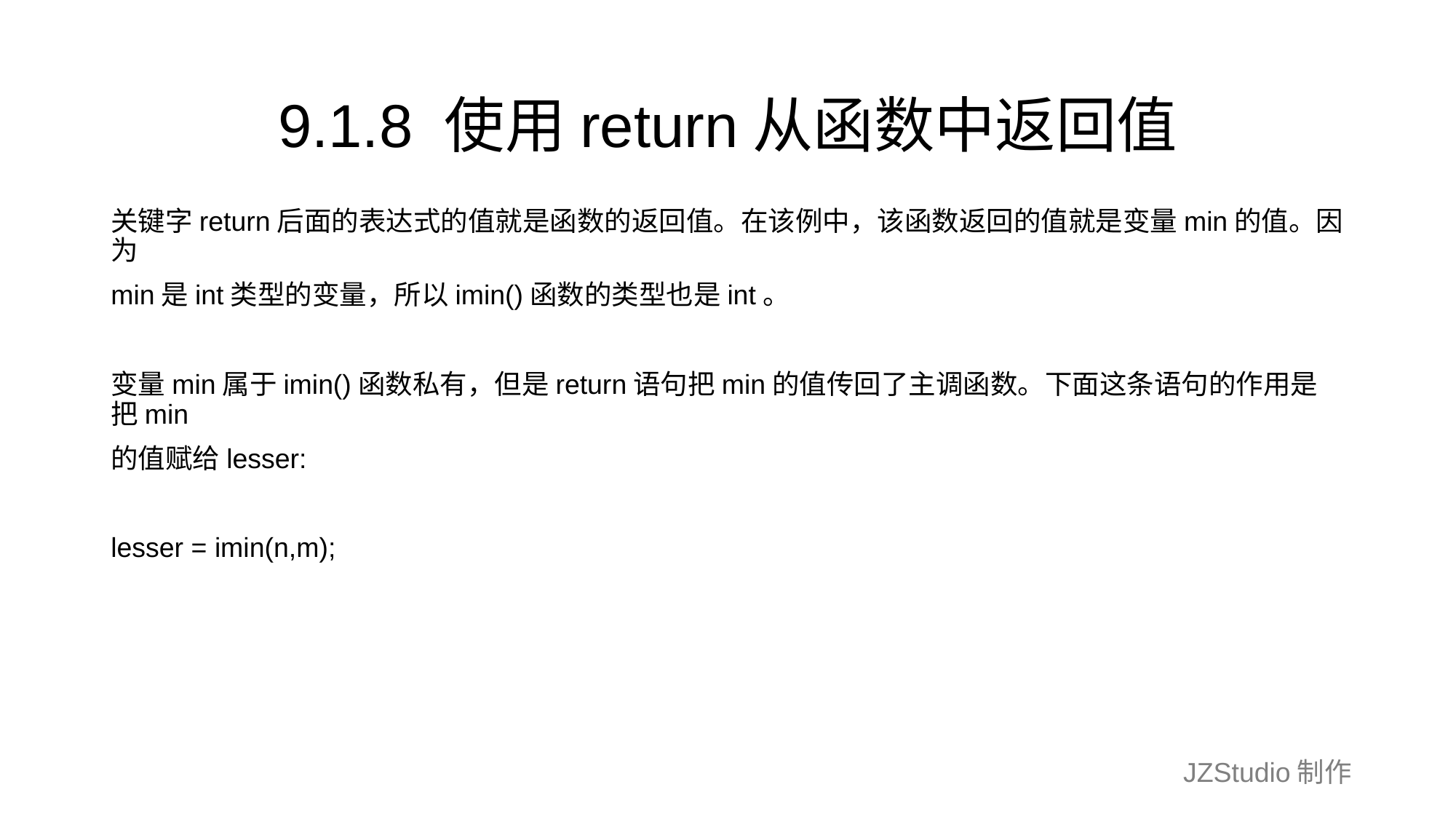

# 9.1.8 使用return从函数中返回值
关键字return后面的表达式的值就是函数的返回值。在该例中，该函数返回的值就是变量min的值。因为
min是int类型的变量，所以imin()函数的类型也是int。

变量min属于imin()函数私有，但是return语句把min的值传回了主调函数。下面这条语句的作用是把min
的值赋给lesser:

lesser = imin(n,m);